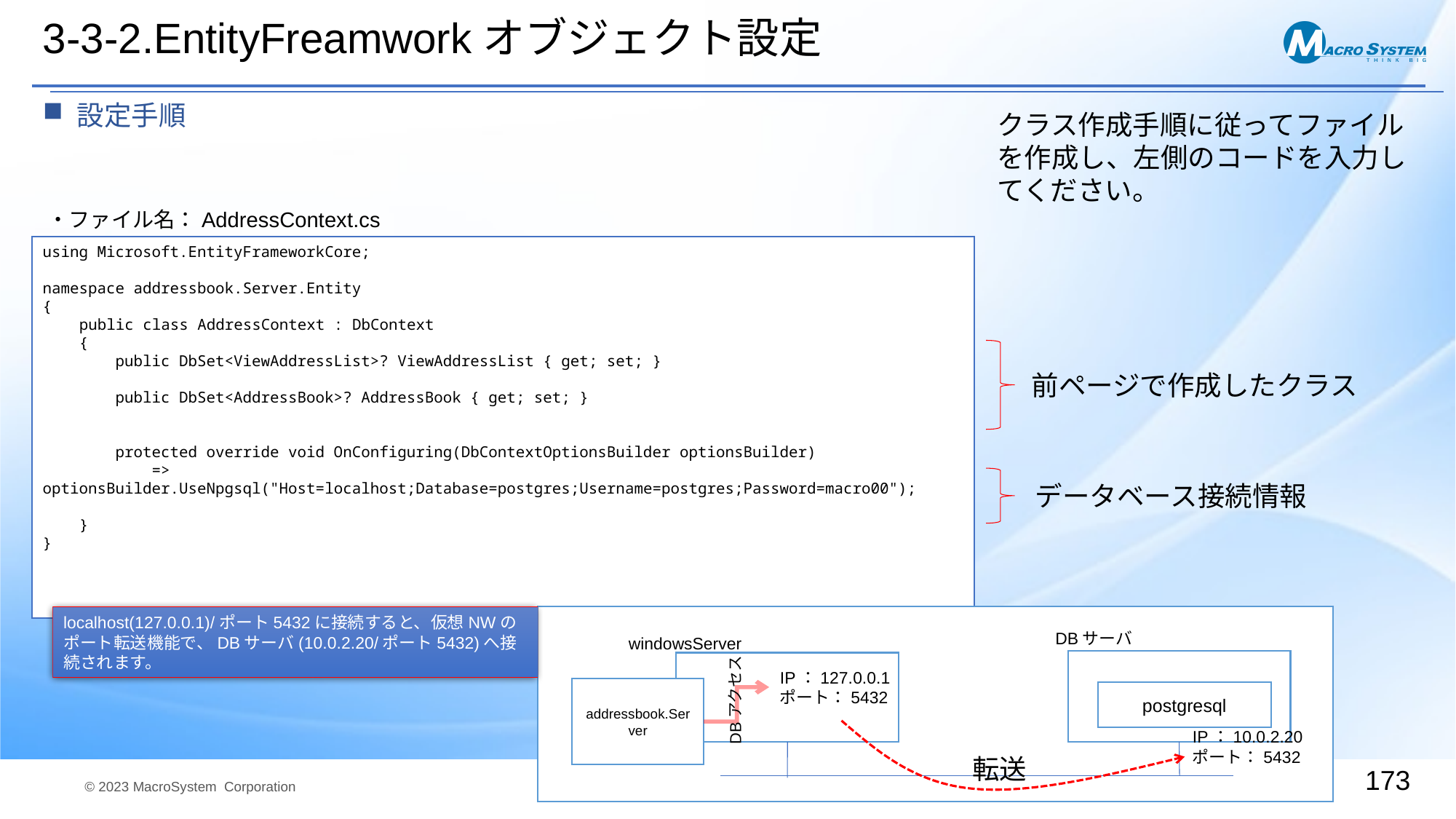

# 3-3-2.EntityFreamworkオブジェクト設定
設定手順
クラス作成手順に従ってファイルを作成し、左側のコードを入力してください。
・ファイル名：AddressContext.cs
using Microsoft.EntityFrameworkCore;

namespace addressbook.Server.Entity
{
    public class AddressContext : DbContext
    {
        public DbSet<ViewAddressList>? ViewAddressList { get; set; }

        public DbSet<AddressBook>? AddressBook { get; set; }

        protected override void OnConfiguring(DbContextOptionsBuilder optionsBuilder)
            => optionsBuilder.UseNpgsql("Host=localhost;Database=postgres;Username=postgres;Password=macro00");

    }
}

前ページで作成したクラス

データベース接続情報
localhost(127.0.0.1)/ポート5432に接続すると、仮想NWのポート転送機能で、DBサーバ(10.0.2.20/ポート5432)へ接続されます。

DBサーバ
windowsServer

IP：127.0.0.1
ポート：5432
addressbook.Server
postgresql
DBアクセス

IP：10.0.2.20
ポート：5432
転送